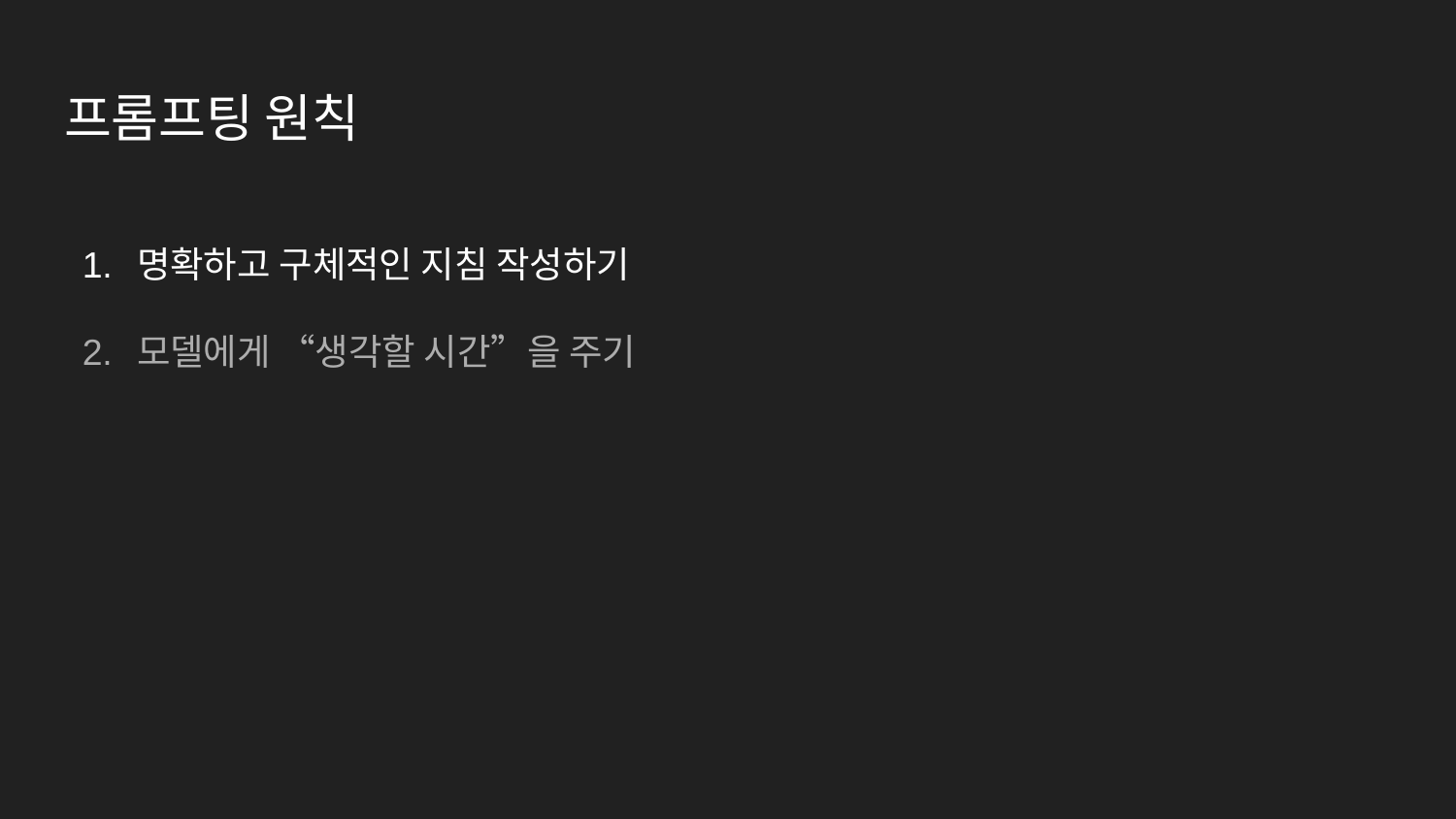

# 프롬프팅 원칙
명확하고 구체적인 지침 작성하기
모델에게 “생각할 시간”을 주기